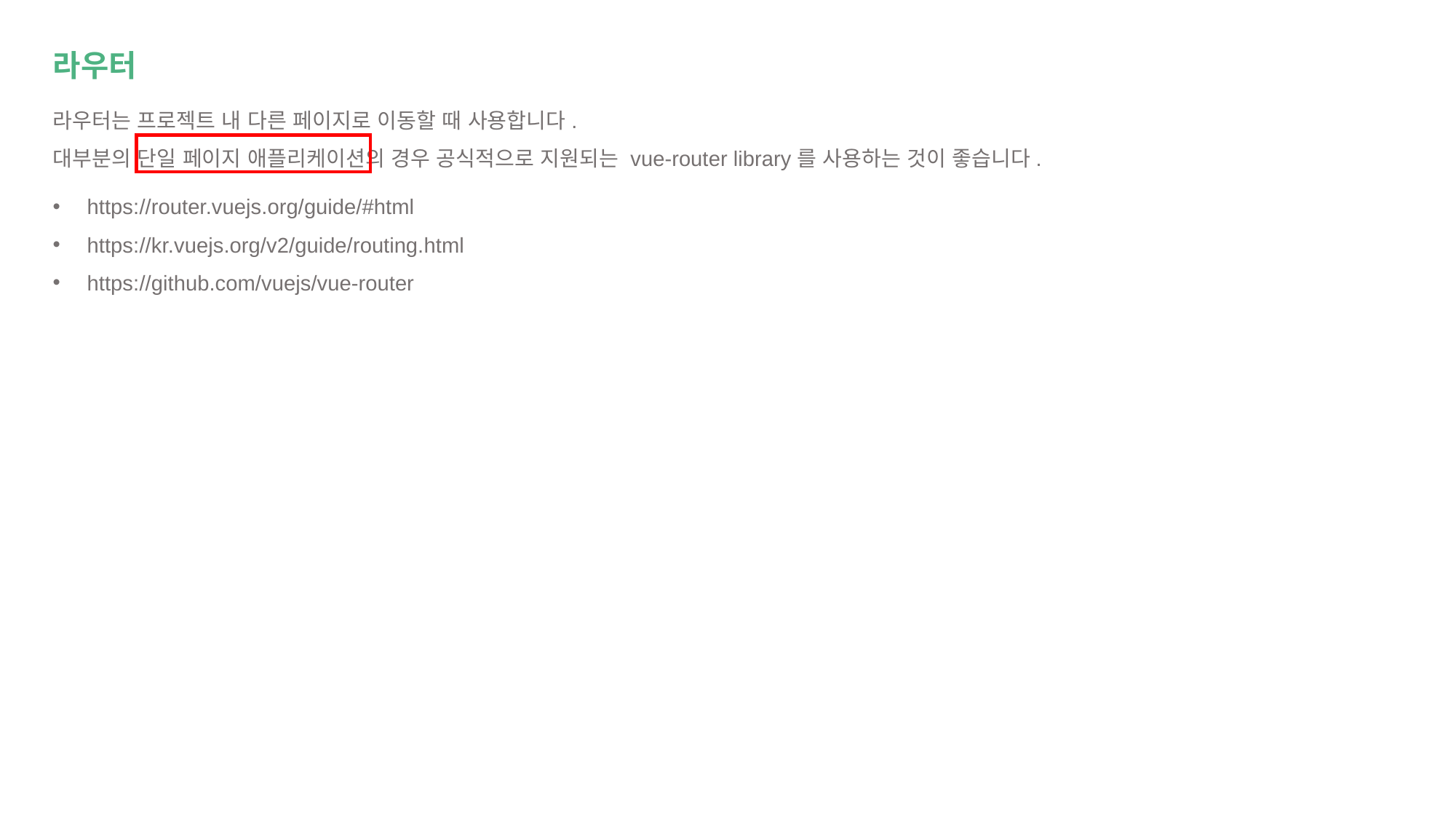

라우터
라우터는 프로젝트 내 다른 페이지로 이동할 때 사용합니다.
대부분의 단일 페이지 애플리케이션의 경우 공식적으로 지원되는 vue-router library를 사용하는 것이 좋습니다.

https://router.vuejs.org/guide/#html
https://kr.vuejs.org/v2/guide/routing.html
https://github.com/vuejs/vue-router